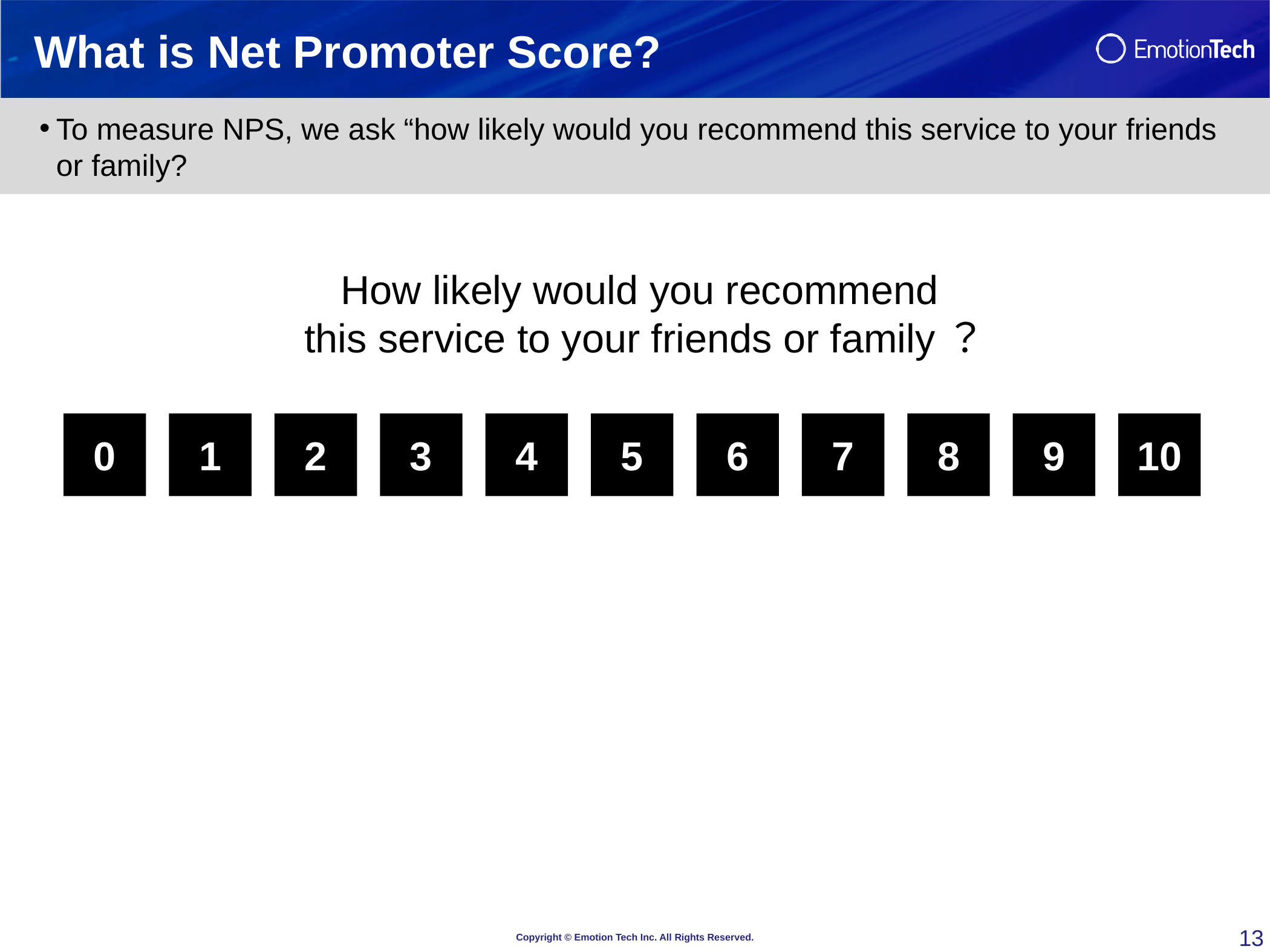

CXMの支援

What is Net Promoter Score?

To measure NPS, we ask “how likely would you recommend this service to your friends or family?

How likely would you recommend
this service to your friends or family？

0
1
2
3
4
5
6
7
8
9
10